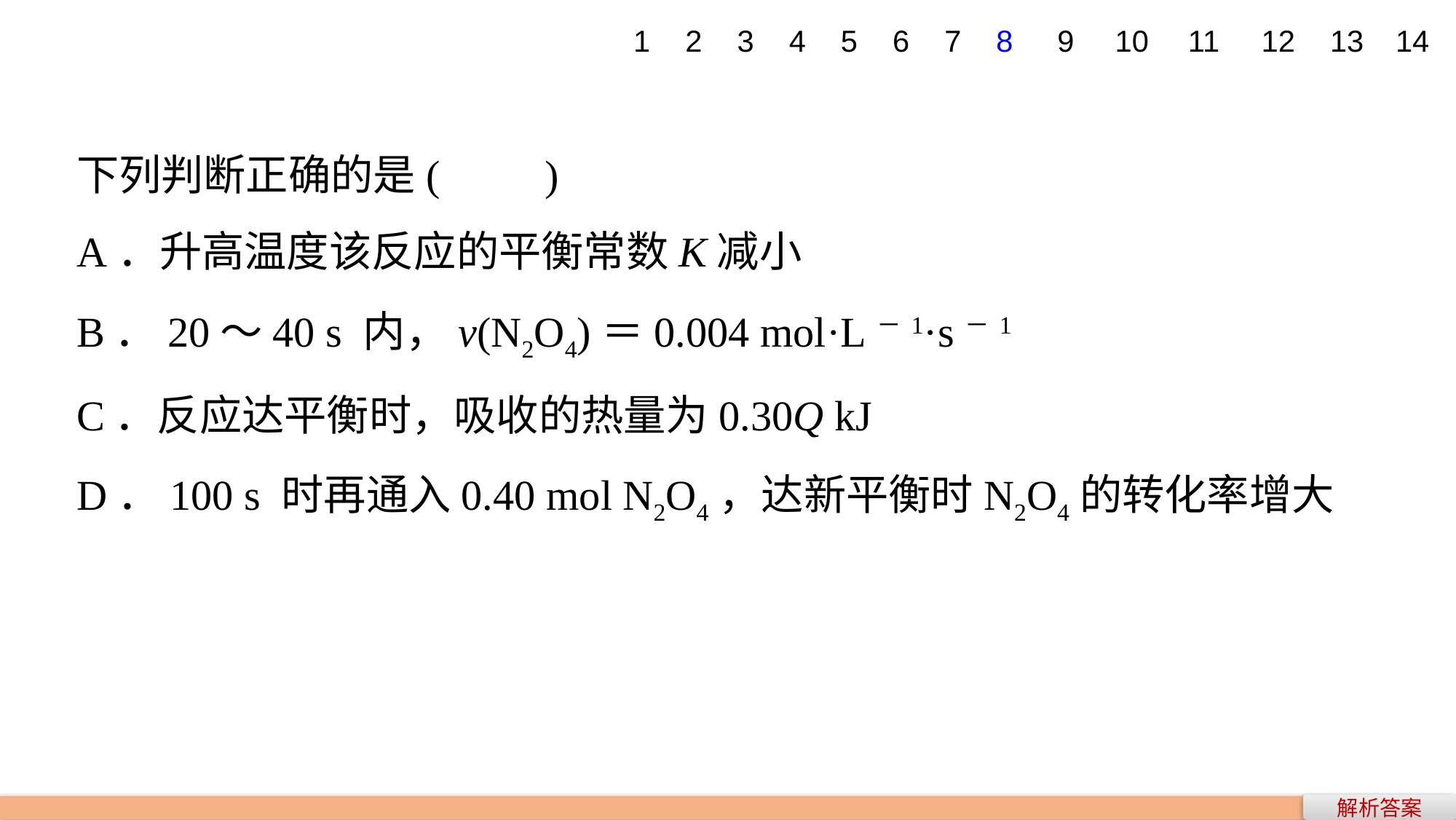

1
2
3
4
5
6
7
8
9
10
11
12
13
14
下列判断正确的是(　　)
A．升高温度该反应的平衡常数K减小
B．20～40 s 内，v(N2O4)＝0.004 mol·L－1·s－1
C．反应达平衡时，吸收的热量为0.30Q kJ
D．100 s 时再通入0.40 mol N2O4，达新平衡时N2O4的转化率增大
解析答案